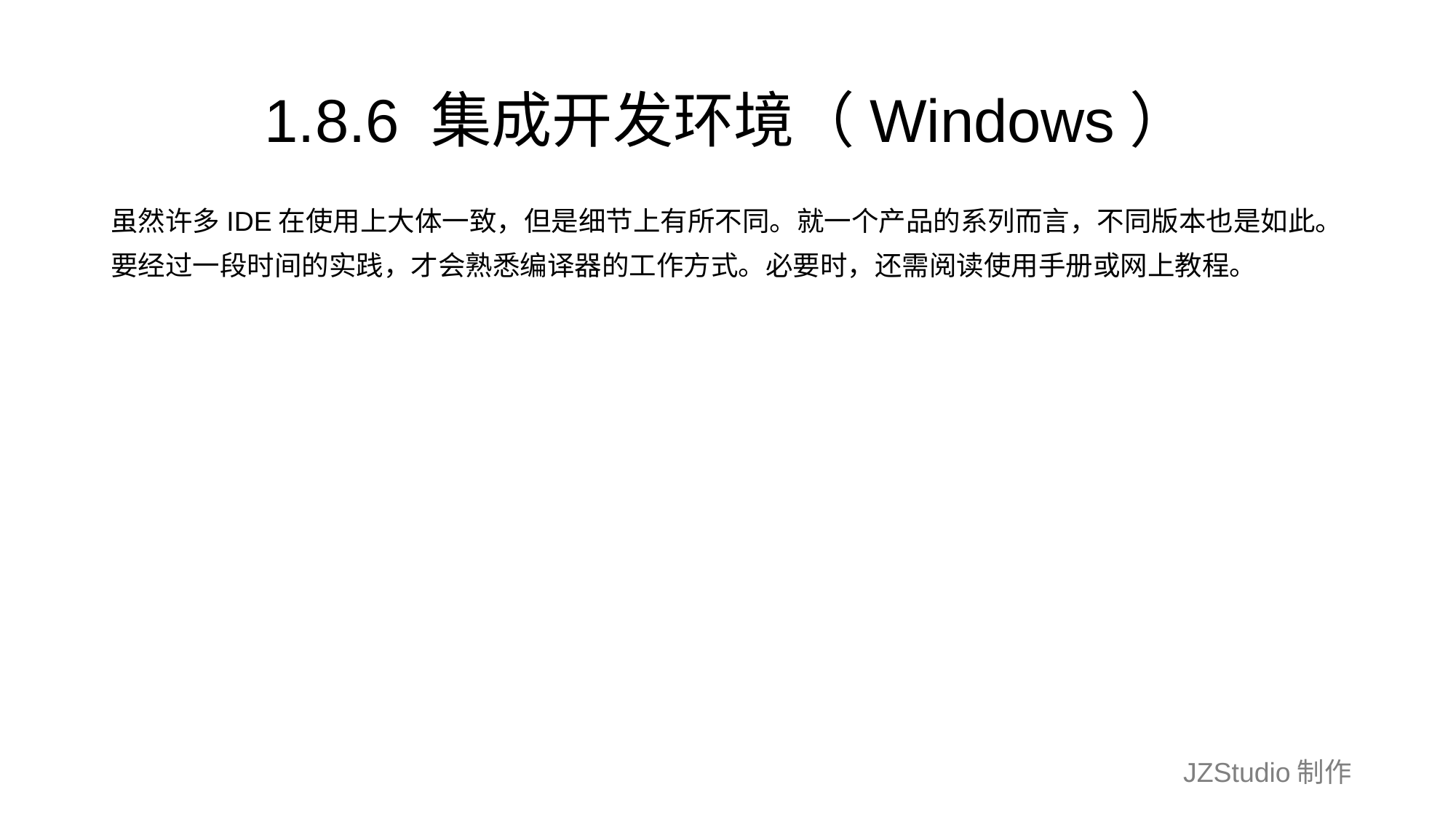

# 1.8.6 集成开发环境（Windows）
虽然许多IDE在使用上大体一致，但是细节上有所不同。就一个产品的系列而言，不同版本也是如此。
要经过一段时间的实践，才会熟悉编译器的工作方式。必要时，还需阅读使用手册或网上教程。